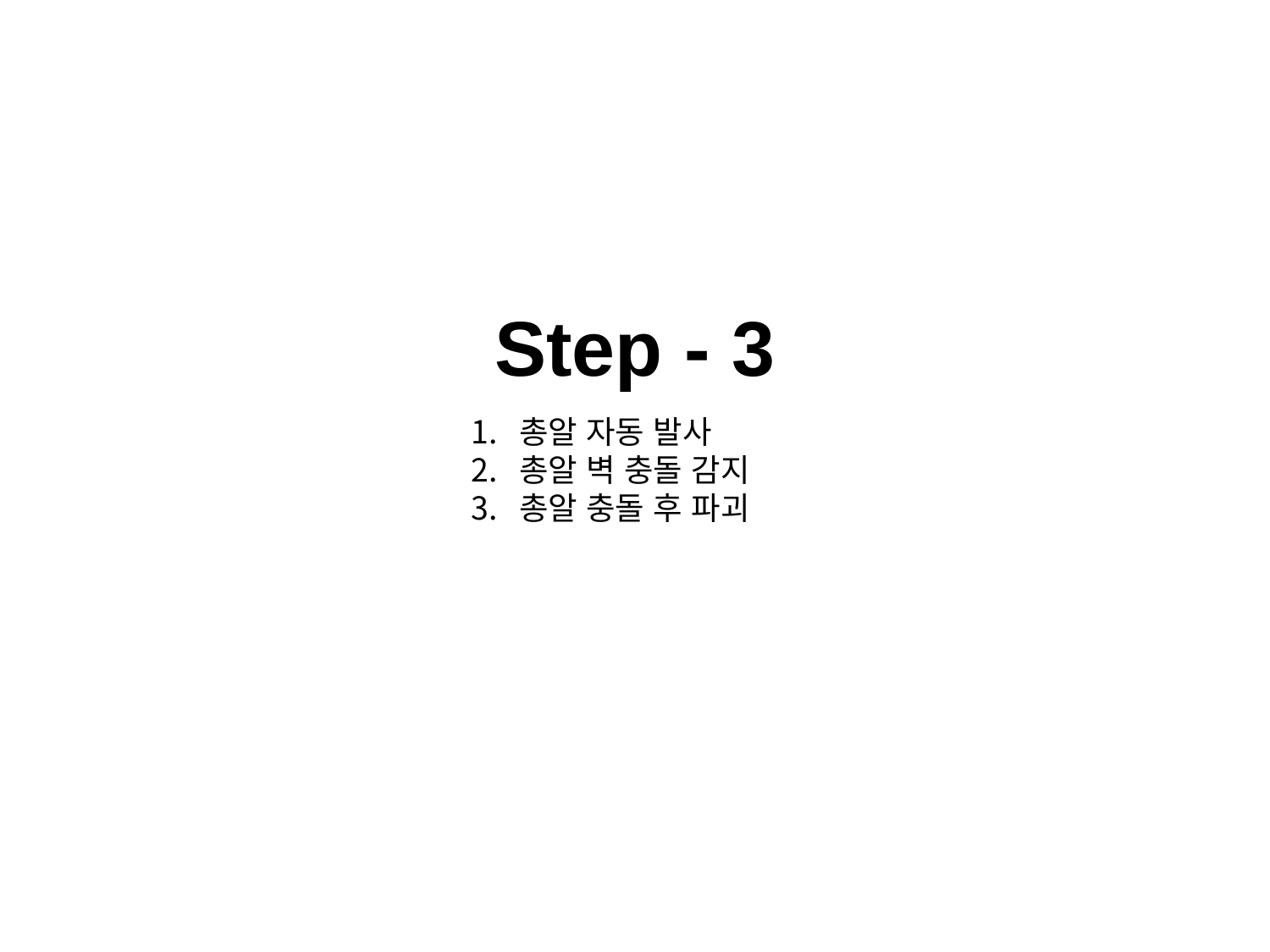

# Step - 3
총알 자동 발사
총알 벽 충돌 감지
총알 충돌 후 파괴